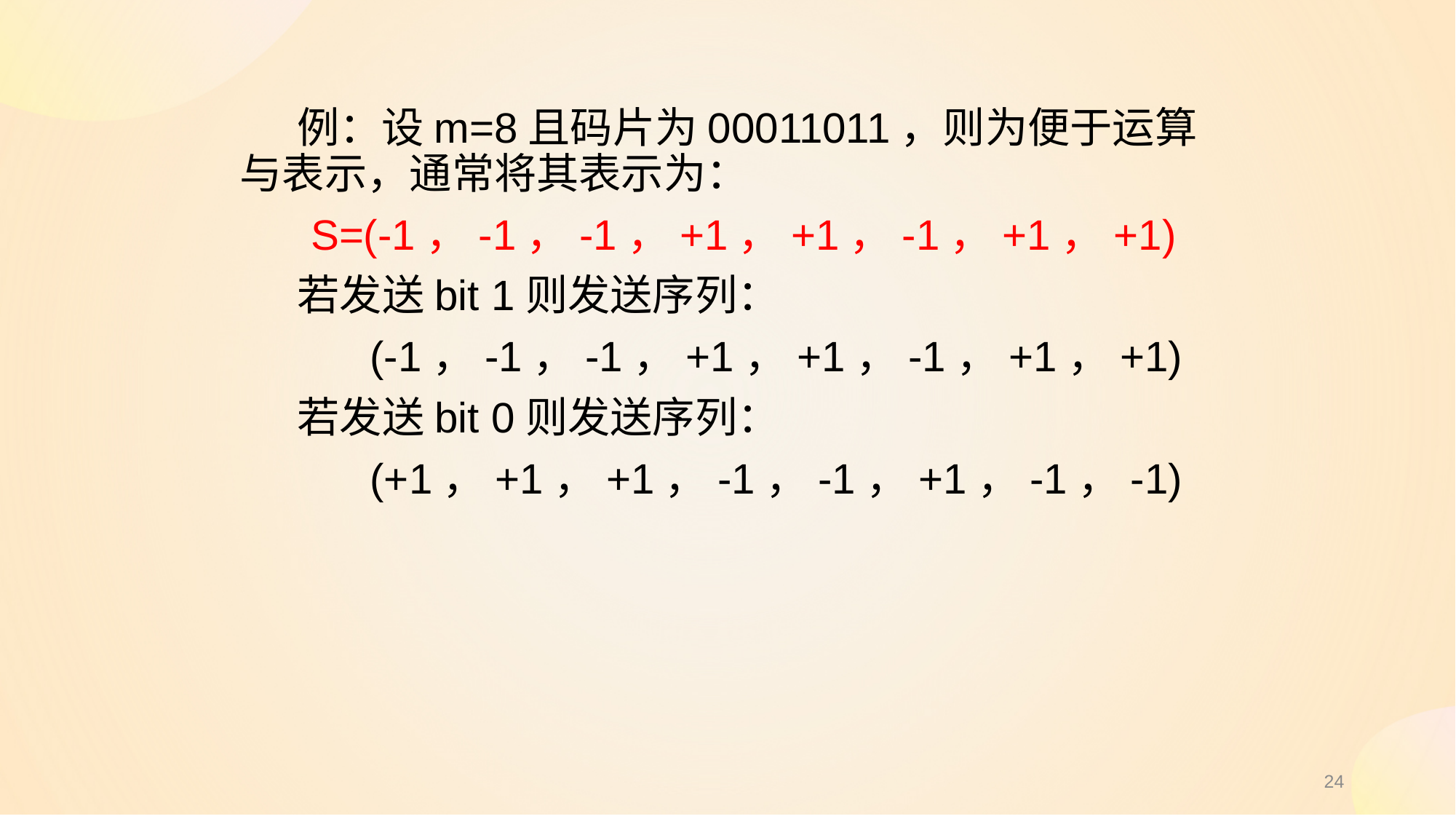

例：设m=8且码片为00011011，则为便于运算与表示，通常将其表示为：
      S=(-1，-1，-1，+1，+1，-1，+1，+1)
     若发送bit 1则发送序列：
           (-1，-1，-1，+1，+1，-1，+1，+1)
     若发送bit 0则发送序列：
           (+1，+1，+1，-1，-1，+1，-1，-1)
24